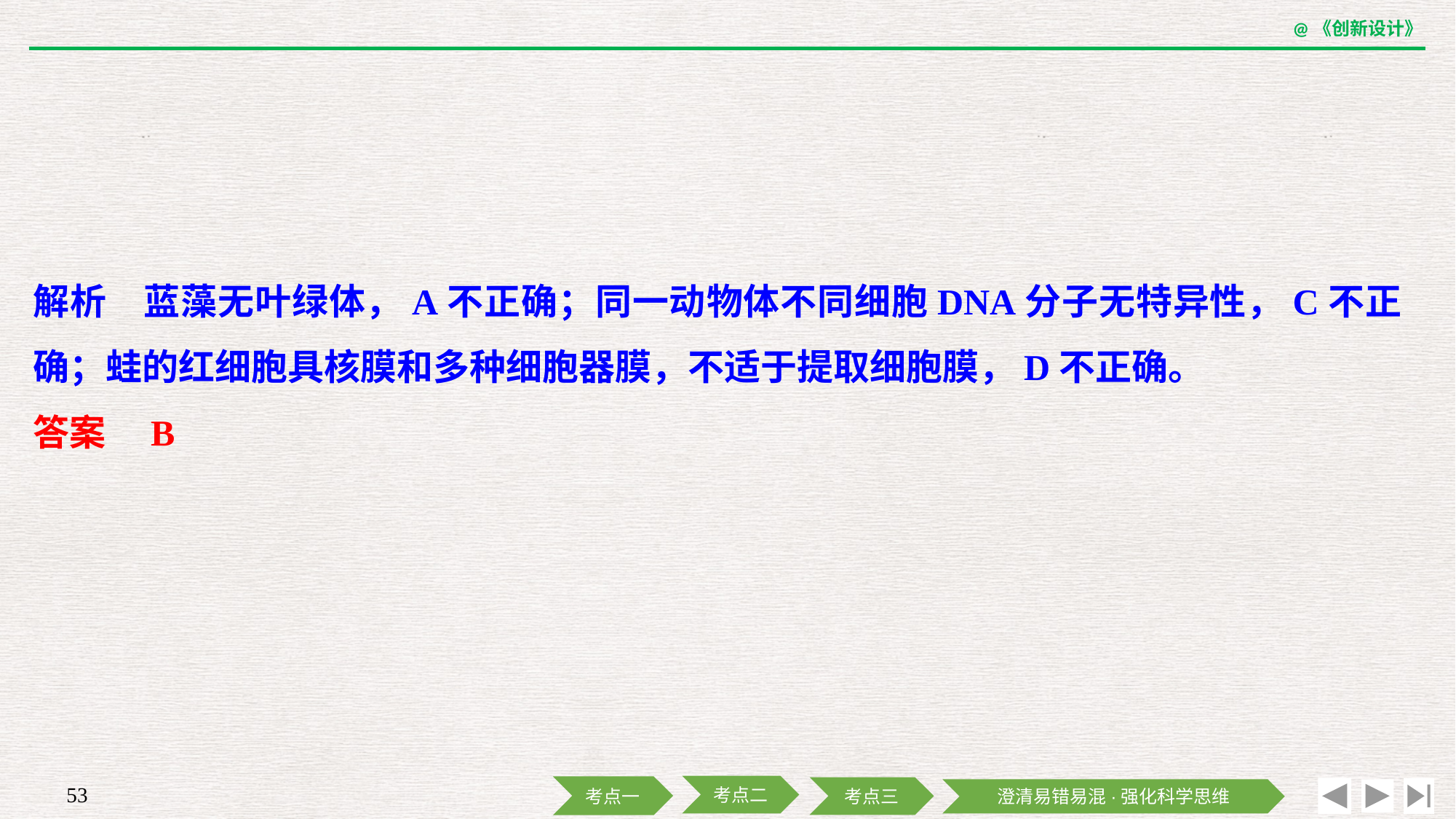

解析　蓝藻无叶绿体，A不正确；同一动物体不同细胞DNA分子无特异性，C不正确；蛙的红细胞具核膜和多种细胞器膜，不适于提取细胞膜，D不正确。
答案　B